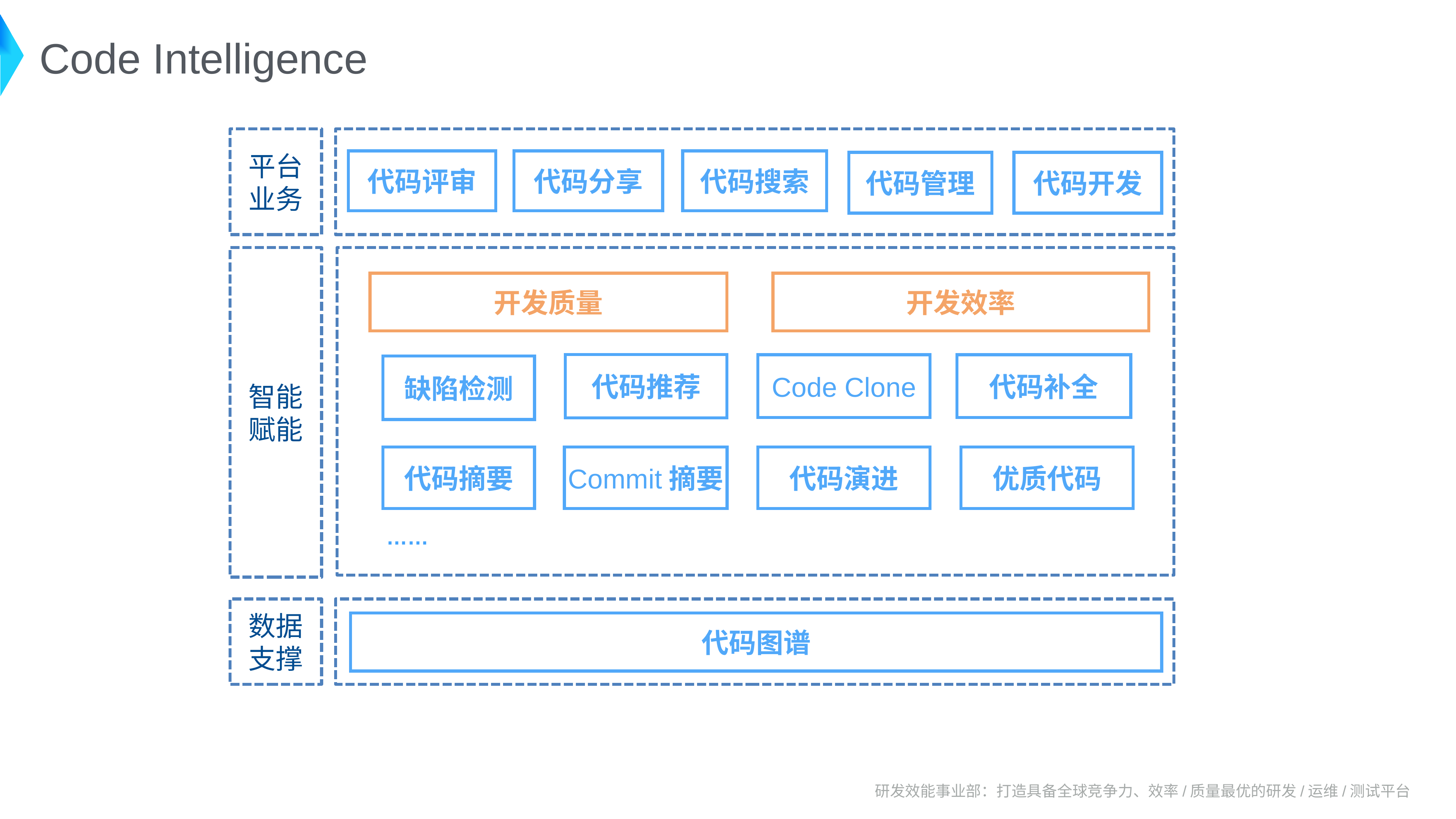

Code Intelligence
平台业务

代码分享
代码评审
代码搜索
代码管理
代码开发
智能赋能

开发质量
开发效率
代码推荐
Code Clone
代码补全
缺陷检测
代码摘要
代码演进
优质代码
Commit摘要
……

数据支撑
代码图谱